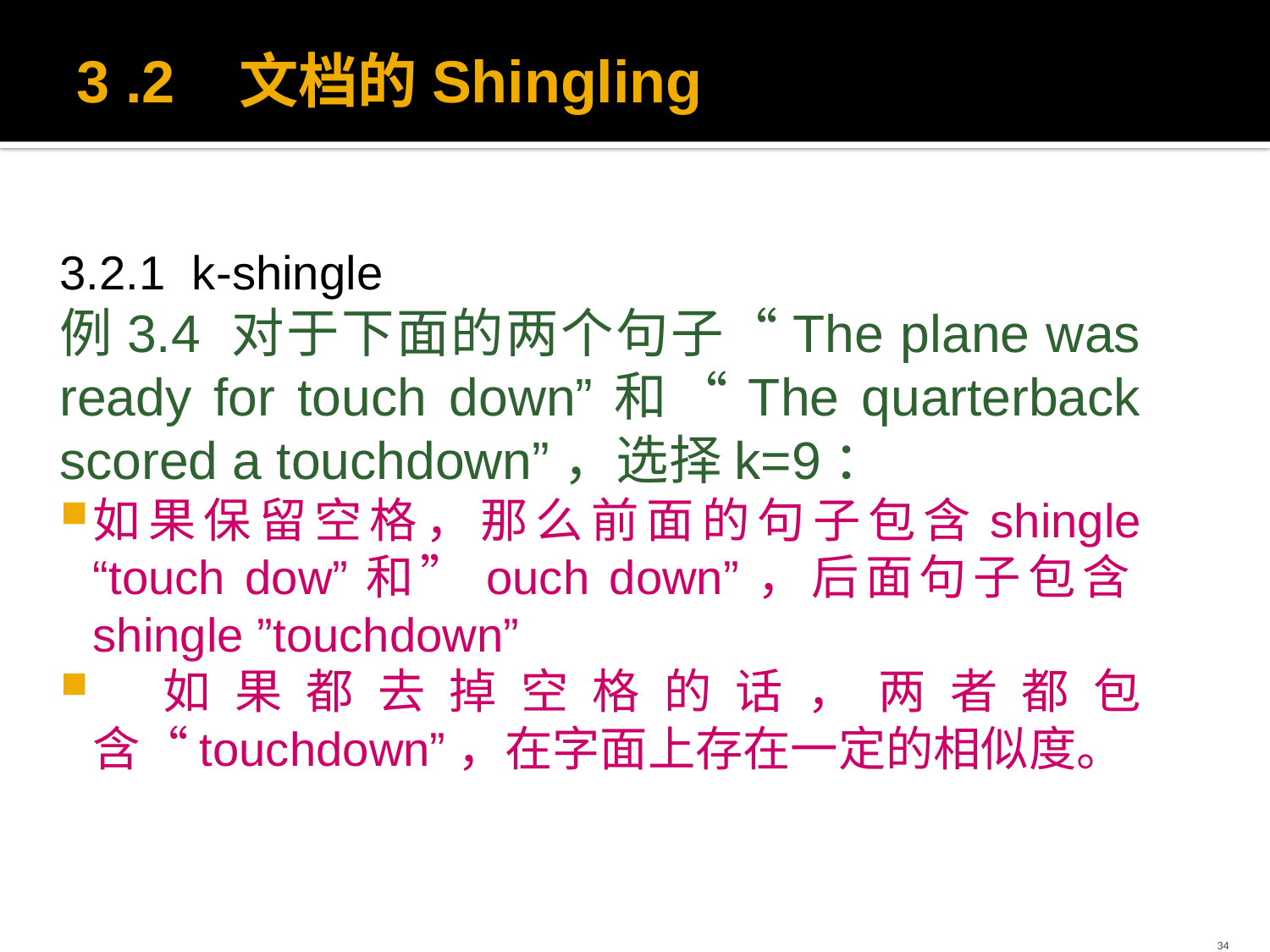

# 3 .2   文档的Shingling
3.2.1  k-shingle
例3.4 对于下面的两个句子“The plane was ready for touch down”和“The quarterback scored a touchdown”，选择k=9：
如果保留空格，那么前面的句子包含shingle “touch dow”和”ouch down”，后面句子包含shingle ”touchdown”
 如果都去掉空格的话，两者都包含“touchdown”，在字面上存在一定的相似度。
34